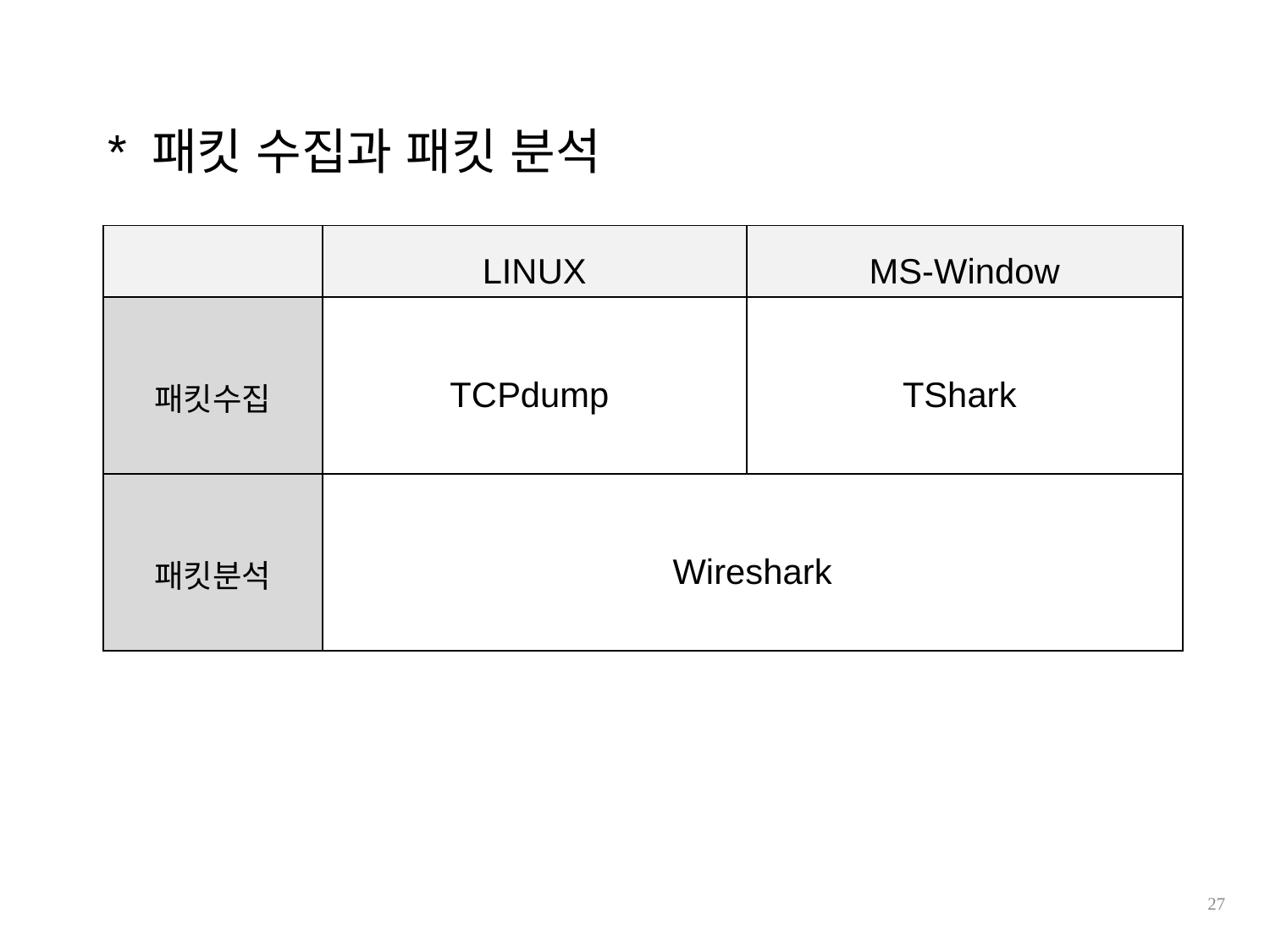

* 패킷 수집과 패킷 분석
|  | LINUX | MS-Window |
| --- | --- | --- |
| 패킷수집 | TCPdump | TShark |
| 패킷분석 | Wireshark |  |
27